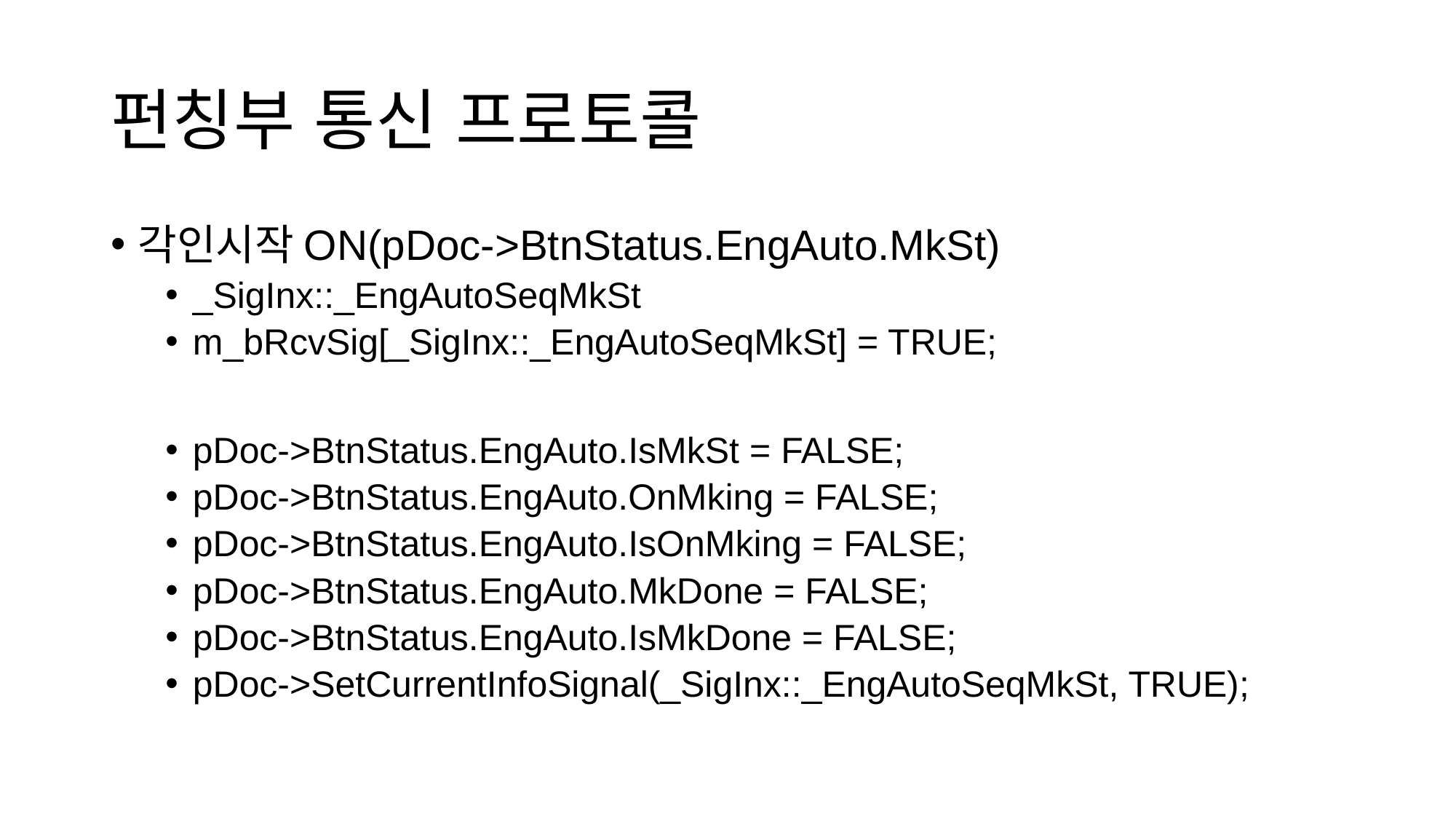

# 펀칭부 통신 프로토콜
각인시작ON(pDoc->BtnStatus.EngAuto.MkSt)
_SigInx::_EngAutoSeqMkSt
m_bRcvSig[_SigInx::_EngAutoSeqMkSt] = TRUE;

pDoc->BtnStatus.EngAuto.IsMkSt = FALSE;
pDoc->BtnStatus.EngAuto.OnMking = FALSE;
pDoc->BtnStatus.EngAuto.IsOnMking = FALSE;
pDoc->BtnStatus.EngAuto.MkDone = FALSE;
pDoc->BtnStatus.EngAuto.IsMkDone = FALSE;
pDoc->SetCurrentInfoSignal(_SigInx::_EngAutoSeqMkSt, TRUE);